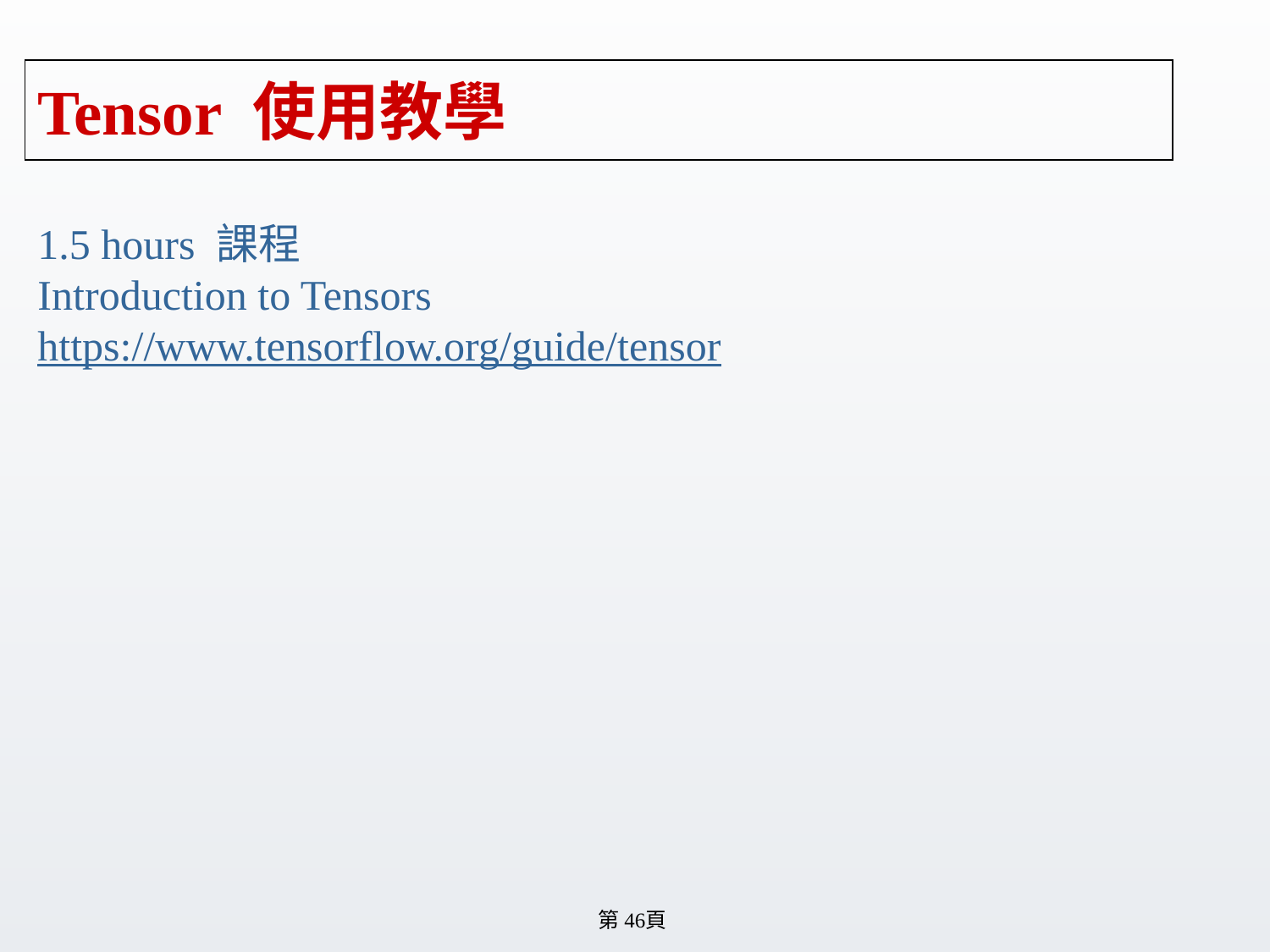

# Tensor 使用教學

1.5 hours 課程
Introduction to Tensors
https://www.tensorflow.org/guide/tensor